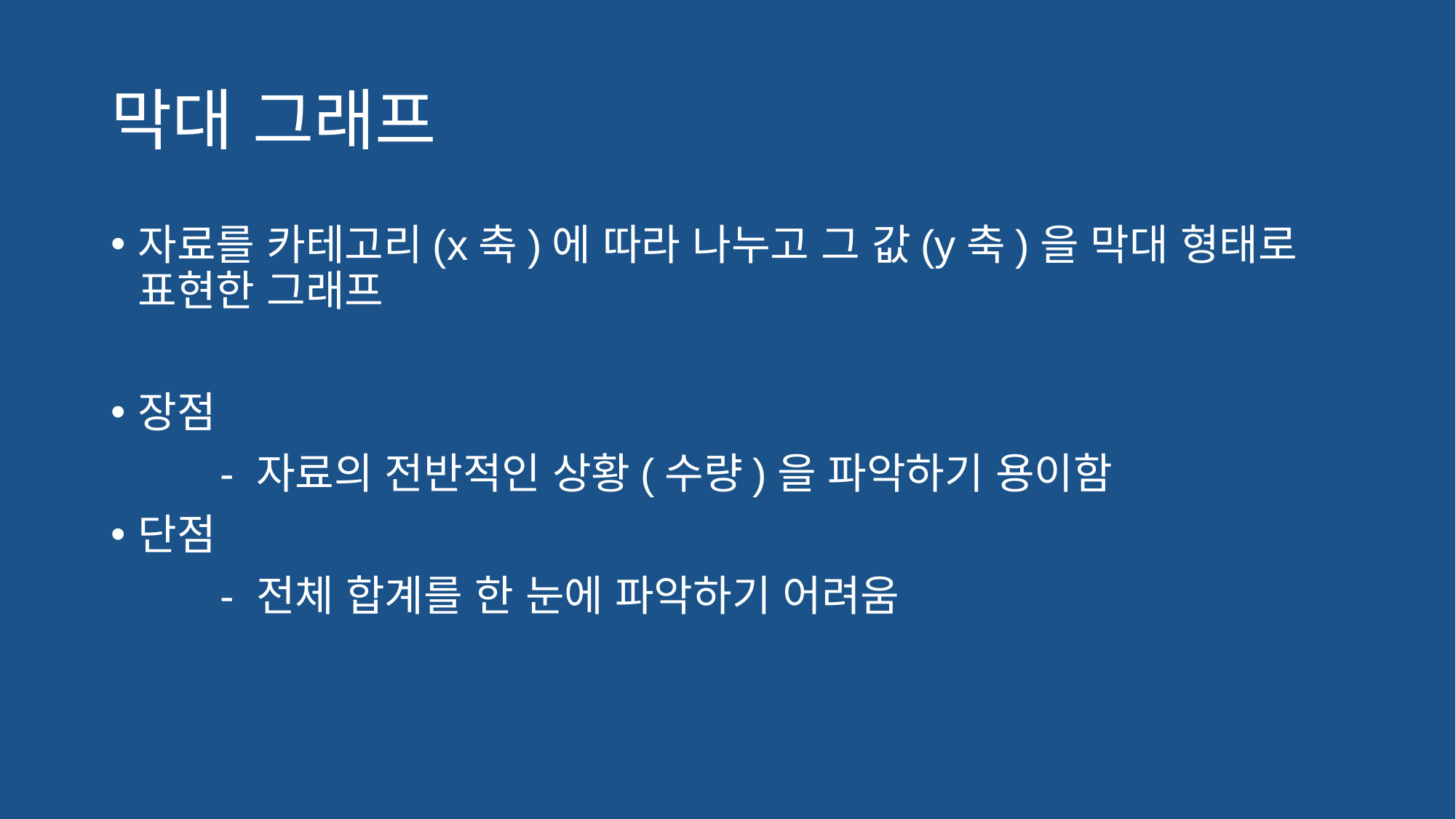

# 막대 그래프
자료를 카테고리(x축)에 따라 나누고 그 값(y축)을 막대 형태로 표현한 그래프

장점
	- 자료의 전반적인 상황(수량)을 파악하기 용이함
단점
	- 전체 합계를 한 눈에 파악하기 어려움